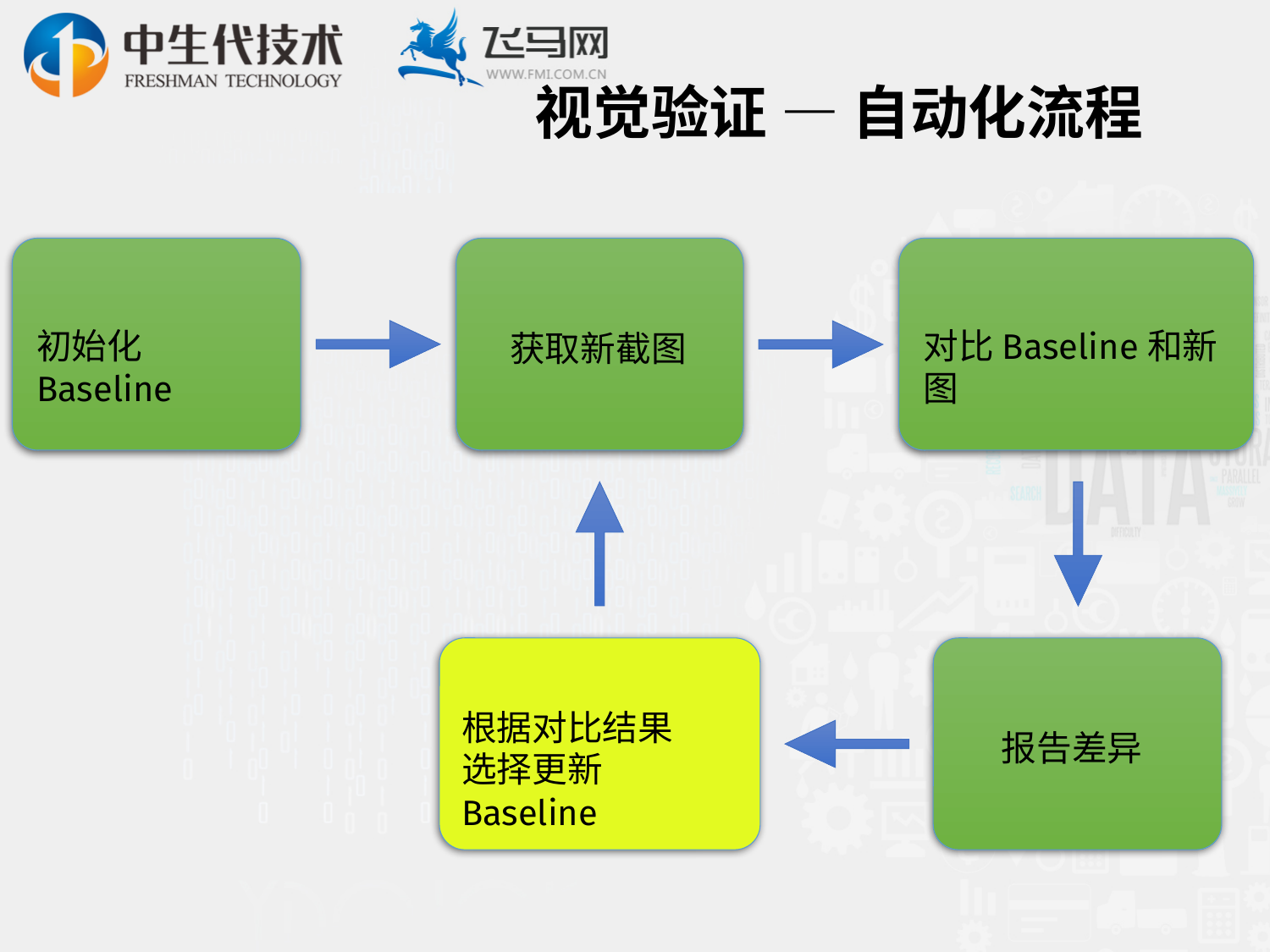

视觉验证 — 自动化流程

初始化Baseline
对比Baseline和新图
获取新截图

根据对比结果
选择更新Baseline
报告差异